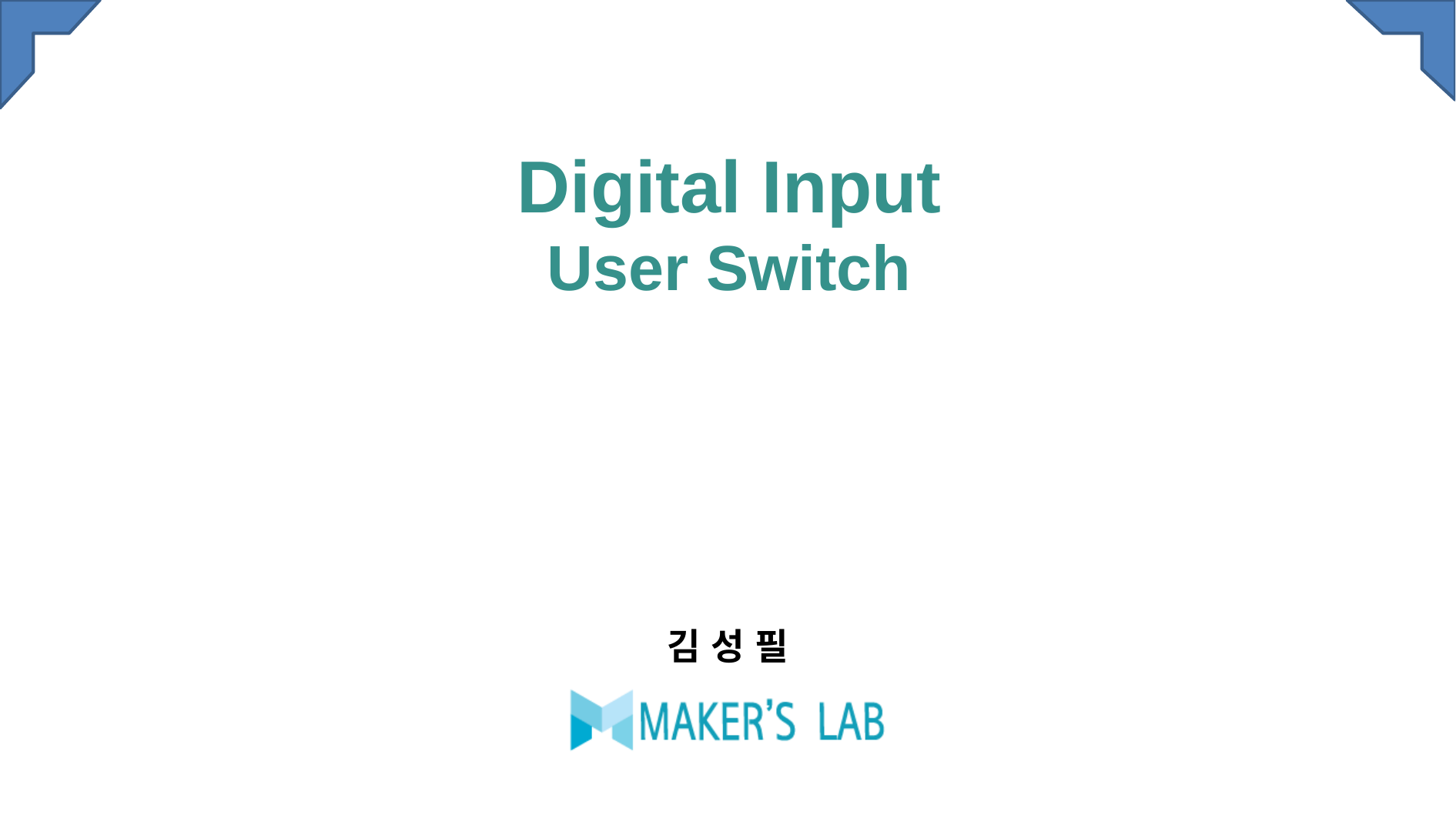

# Digital Input User Switch

김 성 필